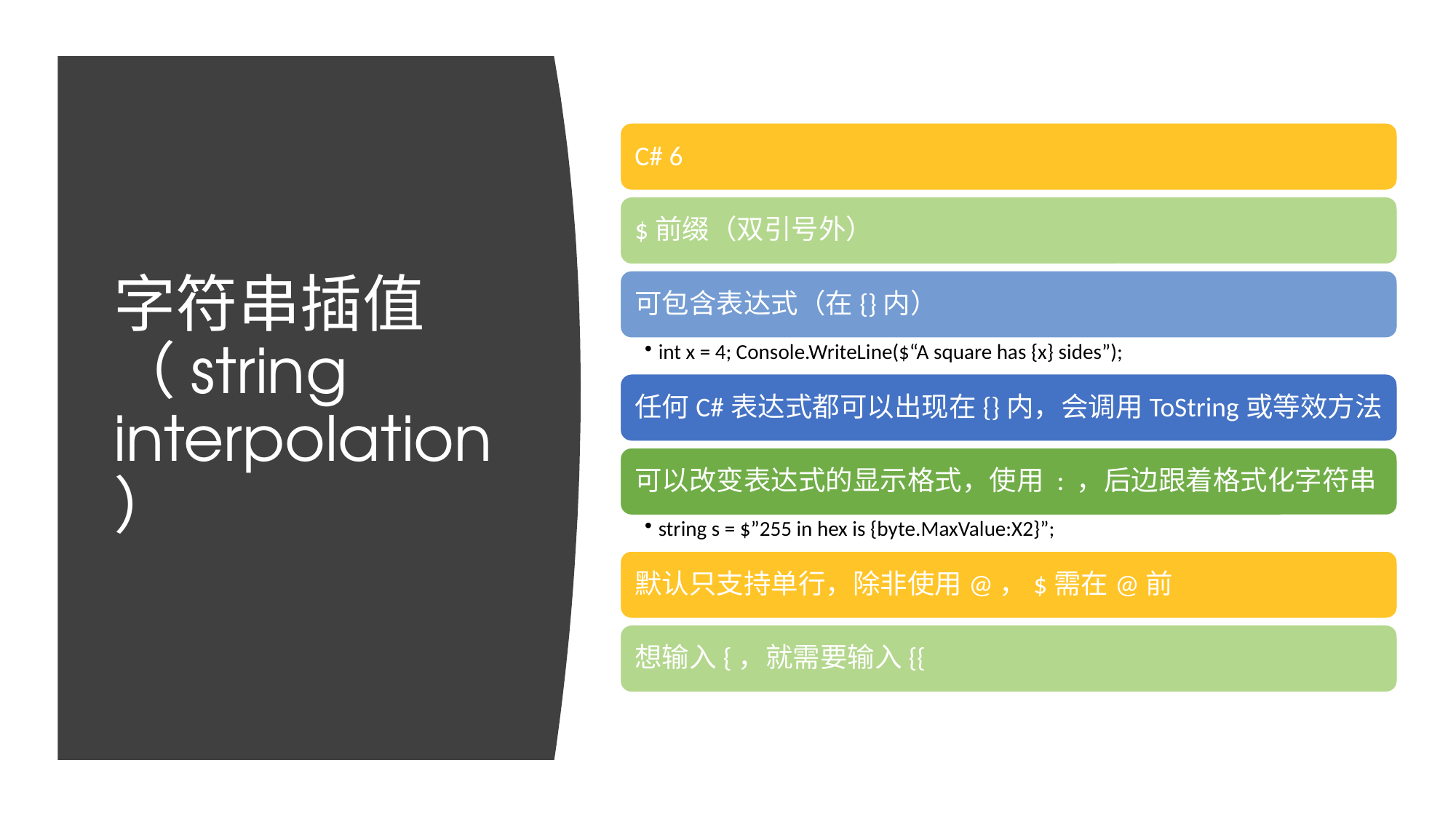

C# 6
$前缀（双引号外）
可包含表达式（在{}内）
int x = 4; Console.WriteLine($“A square has {x} sides”);
任何C#表达式都可以出现在{}内，会调用ToString或等效方法
可以改变表达式的显示格式，使用 : ，后边跟着格式化字符串
string s = $”255 in hex is {byte.MaxValue:X2}”;
默认只支持单行，除非使用@，$需在@前
想输入{，就需要输入{{

# 字符串插值（string interpolation）